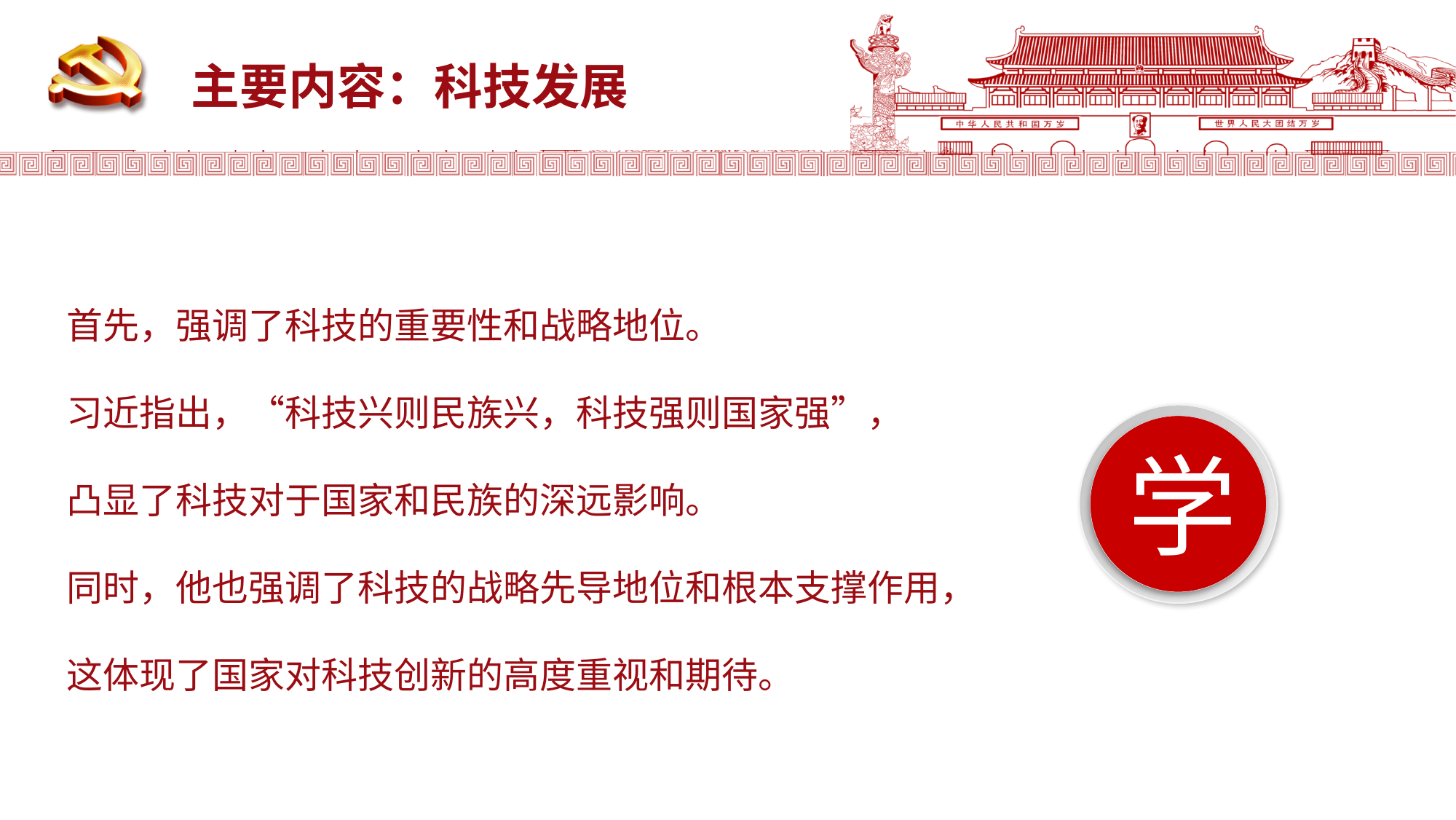

主要内容：科技发展
首先，强调了科技的重要性和战略地位。
习近指出，“科技兴则民族兴，科技强则国家强”，
凸显了科技对于国家和民族的深远影响。
同时，他也强调了科技的战略先导地位和根本支撑作用，
这体现了国家对科技创新的高度重视和期待。

学